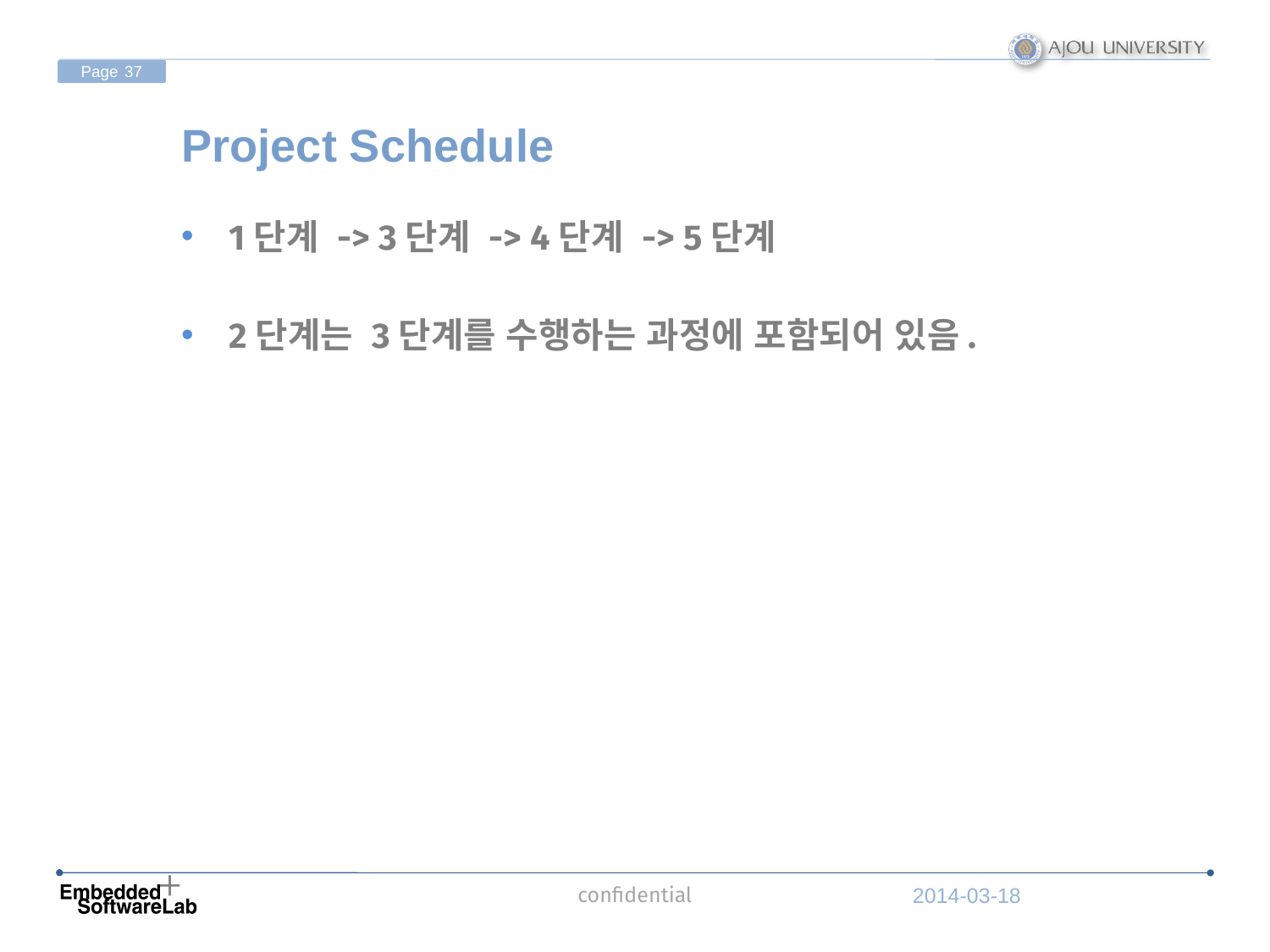

# Project Schedule
1단계 -> 3단계 -> 4단계 -> 5단계

2단계는 3단계를 수행하는 과정에 포함되어 있음.